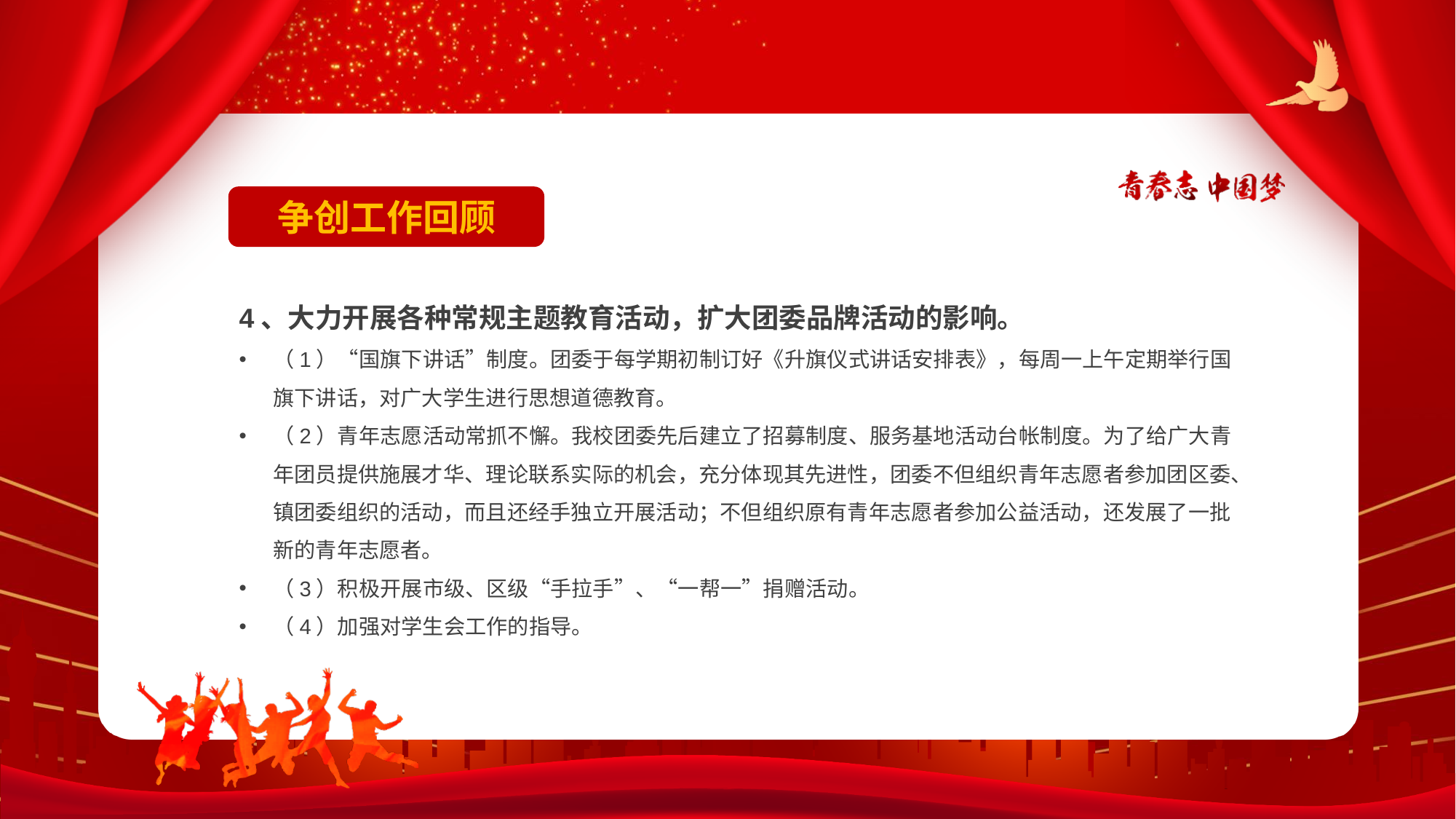

争创工作回顾
4、大力开展各种常规主题教育活动，扩大团委品牌活动的影响。
（1）“国旗下讲话”制度。团委于每学期初制订好《升旗仪式讲话安排表》，每周一上午定期举行国旗下讲话，对广大学生进行思想道德教育。
（2）青年志愿活动常抓不懈。我校团委先后建立了招募制度、服务基地活动台帐制度。为了给广大青年团员提供施展才华、理论联系实际的机会，充分体现其先进性，团委不但组织青年志愿者参加团区委、镇团委组织的活动，而且还经手独立开展活动；不但组织原有青年志愿者参加公益活动，还发展了一批新的青年志愿者。
（3）积极开展市级、区级“手拉手”、“一帮一”捐赠活动。
（4）加强对学生会工作的指导。